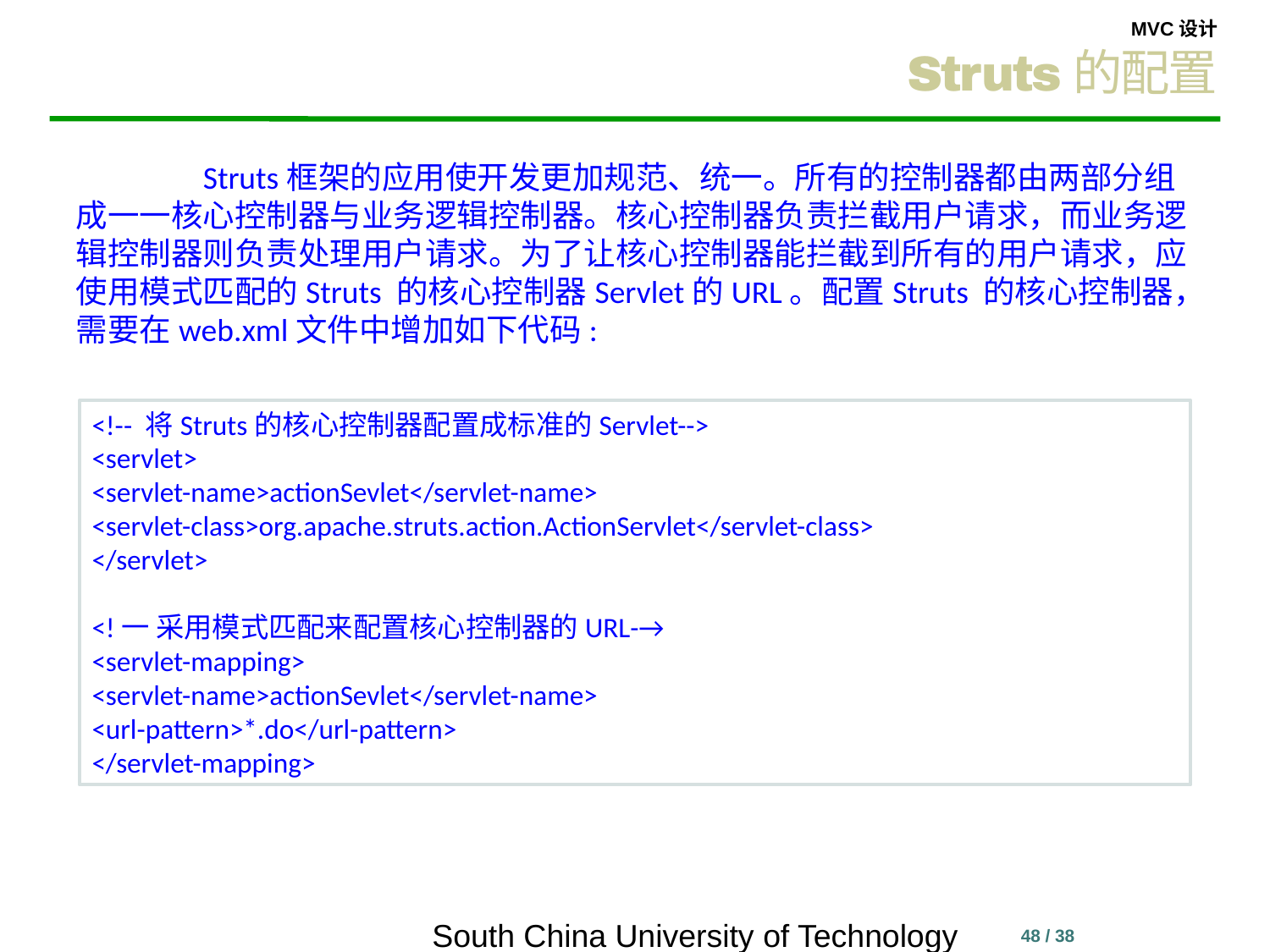

Struts的配置
	Struts框架的应用使开发更加规范、统一。所有的控制器都由两部分组成一一核心控制器与业务逻辑控制器。核心控制器负责拦截用户请求，而业务逻辑控制器则负责处理用户请求。为了让核心控制器能拦截到所有的用户请求，应使用模式匹配的Struts 的核心控制器Servlet的URL。配置Struts 的核心控制器，需要在web.xml文件中增加如下代码:
<!-- 将Struts的核心控制器配置成标准的Servlet-->
<servlet>
<servlet-name>actionSevlet</servlet-name>
<servlet-class>org.apache.struts.action.ActionServlet</servlet-class>
</servlet>

<!一 采用模式匹配来配置核心控制器的URL-→
<servlet-mapping>
<servlet-name>actionSevlet</servlet-name>
<url-pattern>*.do</url-pattern>
</servlet-mapping>